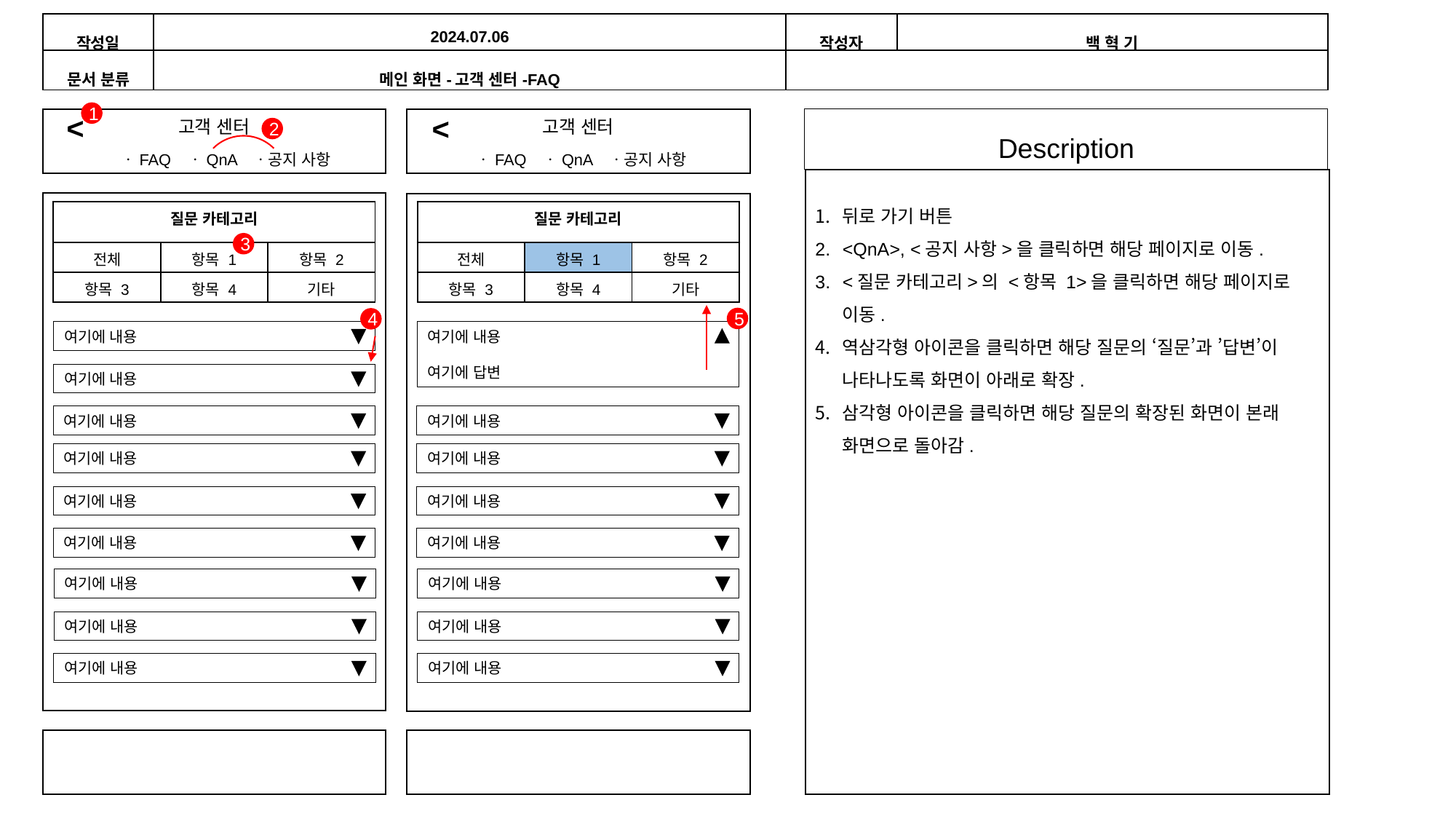

| 작성일 | 2024.07.06 | 작성자 | 백 혁 기 |
| --- | --- | --- | --- |
| 문서 분류 | 메인 화면-고객 센터-FAQ |  |  |
| --- | --- | --- | --- |
1
<
<

Description
고객 센터
고객 센터
2

ㆍFAQ   ㆍQnA   ㆍ공지 사항
ㆍFAQ   ㆍQnA   ㆍ공지 사항

뒤로 가기 버튼
<QnA>, <공지 사항>을 클릭하면 해당 페이지로 이동.
<질문 카테고리>의 <항목 1>을 클릭하면 해당 페이지로 이동.
역삼각형 아이콘을 클릭하면 해당 질문의 ‘질문’과 ’답변’이 나타나도록 화면이 아래로 확장.
삼각형 아이콘을 클릭하면 해당 질문의 확장된 화면이 본래 화면으로 돌아감.

| 질문 카테고리 |  |  |
| --- | --- | --- |
| 전체 | 항목 1 | 항목 2 |
| 항목 3 | 항목 4 | 기타 |
| 질문 카테고리 |  |  |
| --- | --- | --- |
| 전체 | 항목 1 | 항목 2 |
| 항목 3 | 항목 4 | 기타 |
3
5
4
여기에 내용
여기에 내용

여기에 답변

여기에 내용

여기에 내용
여기에 내용

여기에 내용
여기에 내용

여기에 내용
여기에 내용

여기에 내용
여기에 내용

여기에 내용
여기에 내용

여기에 내용
여기에 내용

여기에 내용
여기에 내용